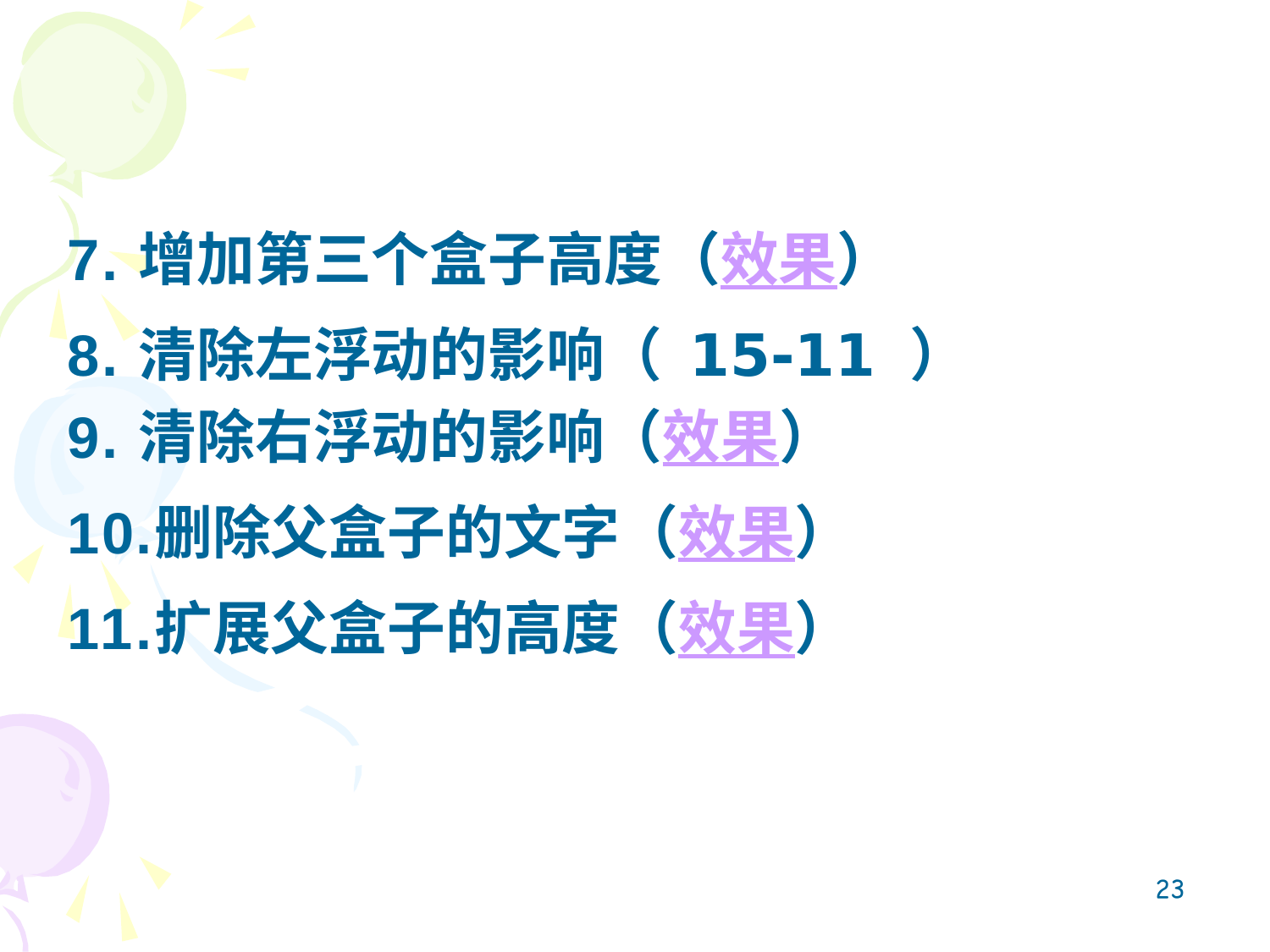

增加第三个盒子高度（效果）
清除左浮动的影响（ 15-11 ）
清除右浮动的影响（效果）
删除父盒子的文字（效果）
扩展父盒子的高度（效果）

23